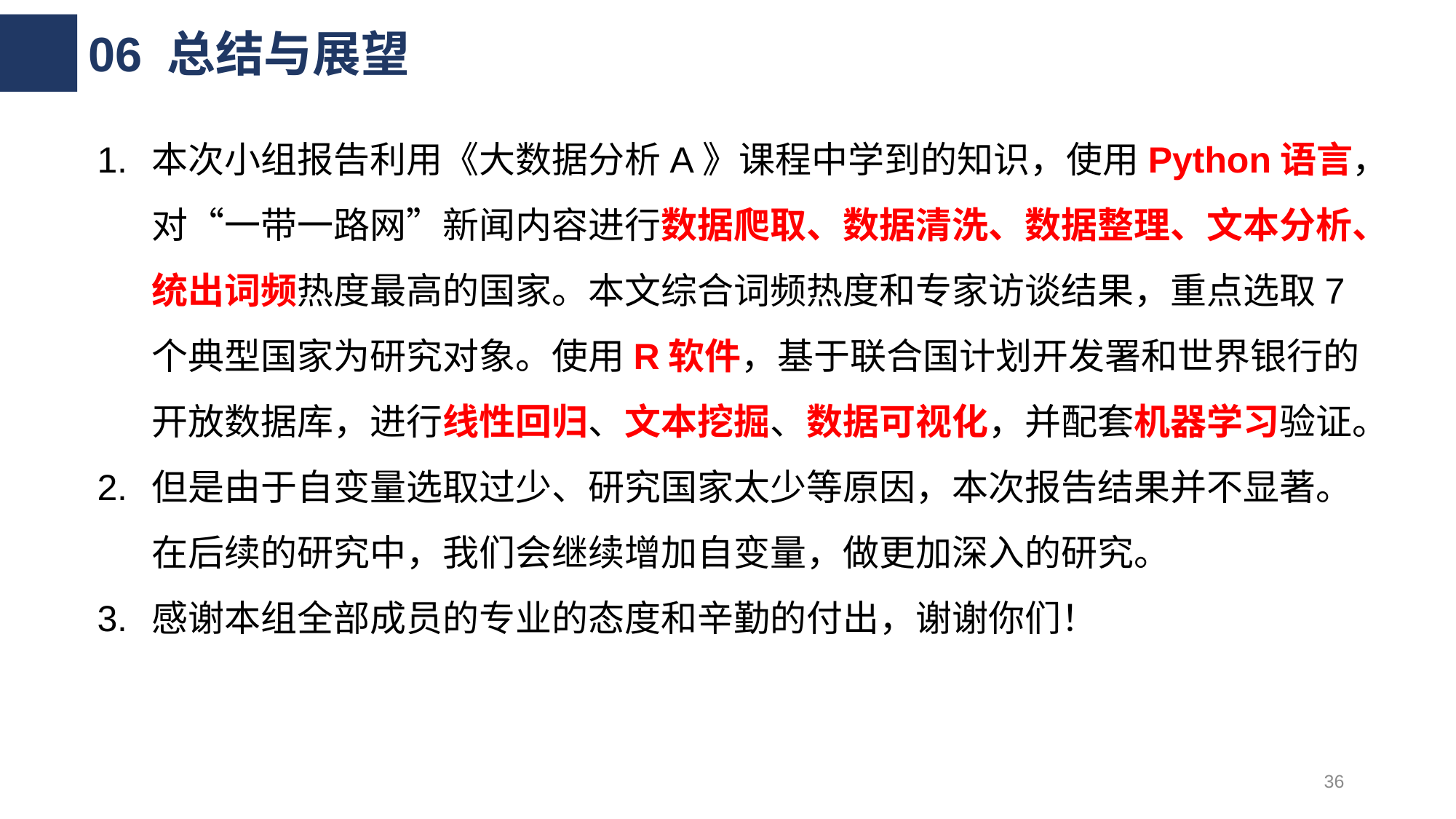

06 总结与展望
本次小组报告利用《大数据分析A》课程中学到的知识，使用Python语言，对“一带一路网”新闻内容进行数据爬取、数据清洗、数据整理、文本分析、统出词频热度最高的国家。本文综合词频热度和专家访谈结果，重点选取7个典型国家为研究对象。使用R软件，基于联合国计划开发署和世界银行的开放数据库，进行线性回归、文本挖掘、数据可视化，并配套机器学习验证。
但是由于自变量选取过少、研究国家太少等原因，本次报告结果并不显著。在后续的研究中，我们会继续增加自变量，做更加深入的研究。
感谢本组全部成员的专业的态度和辛勤的付出，谢谢你们！
36